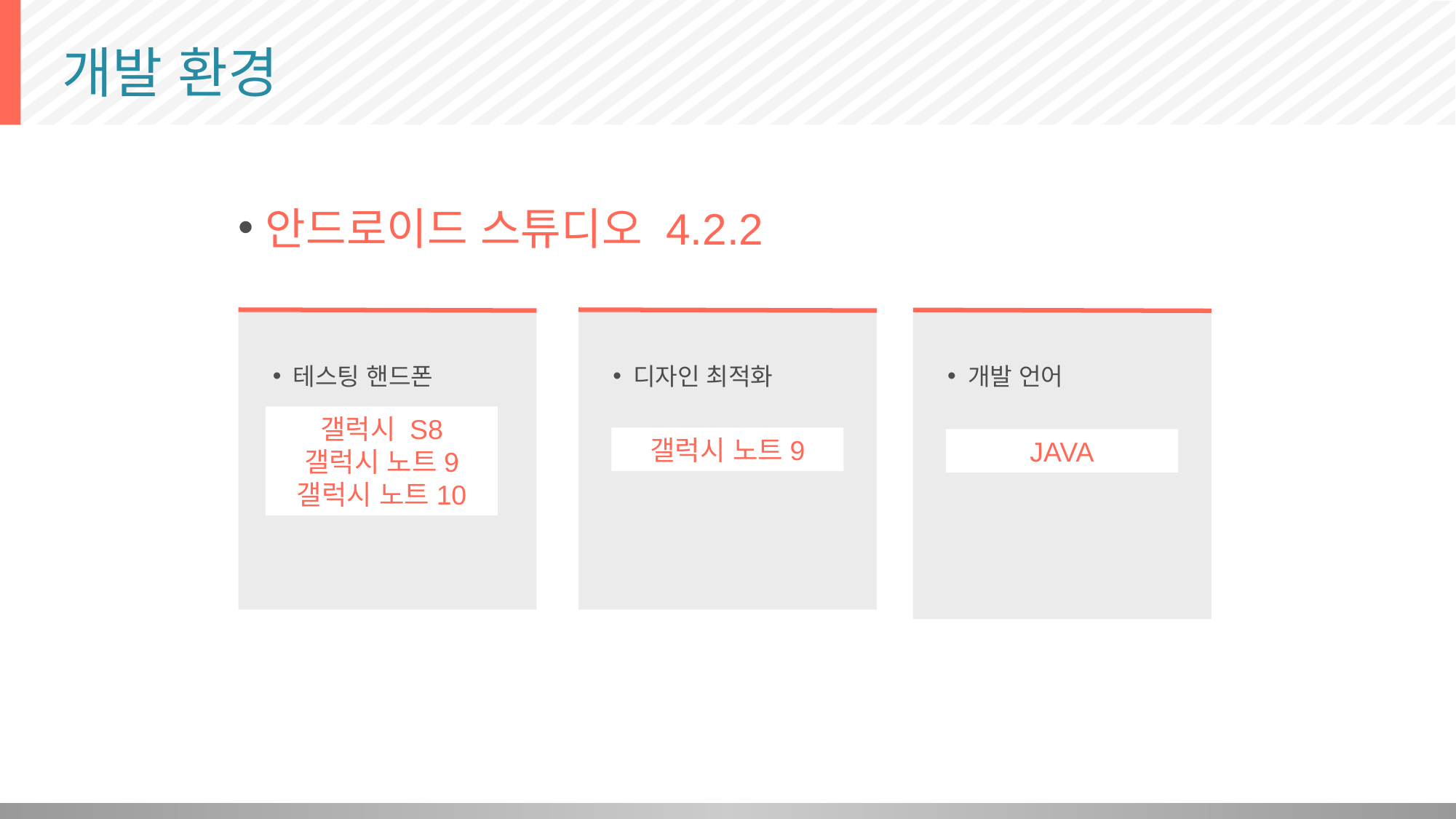

# 개발 환경
안드로이드 스튜디오 4.2.2
테스팅 핸드폰
갤럭시 S8
갤럭시 노트9
갤럭시 노트10
디자인 최적화
갤럭시 노트9
개발 언어
JAVA